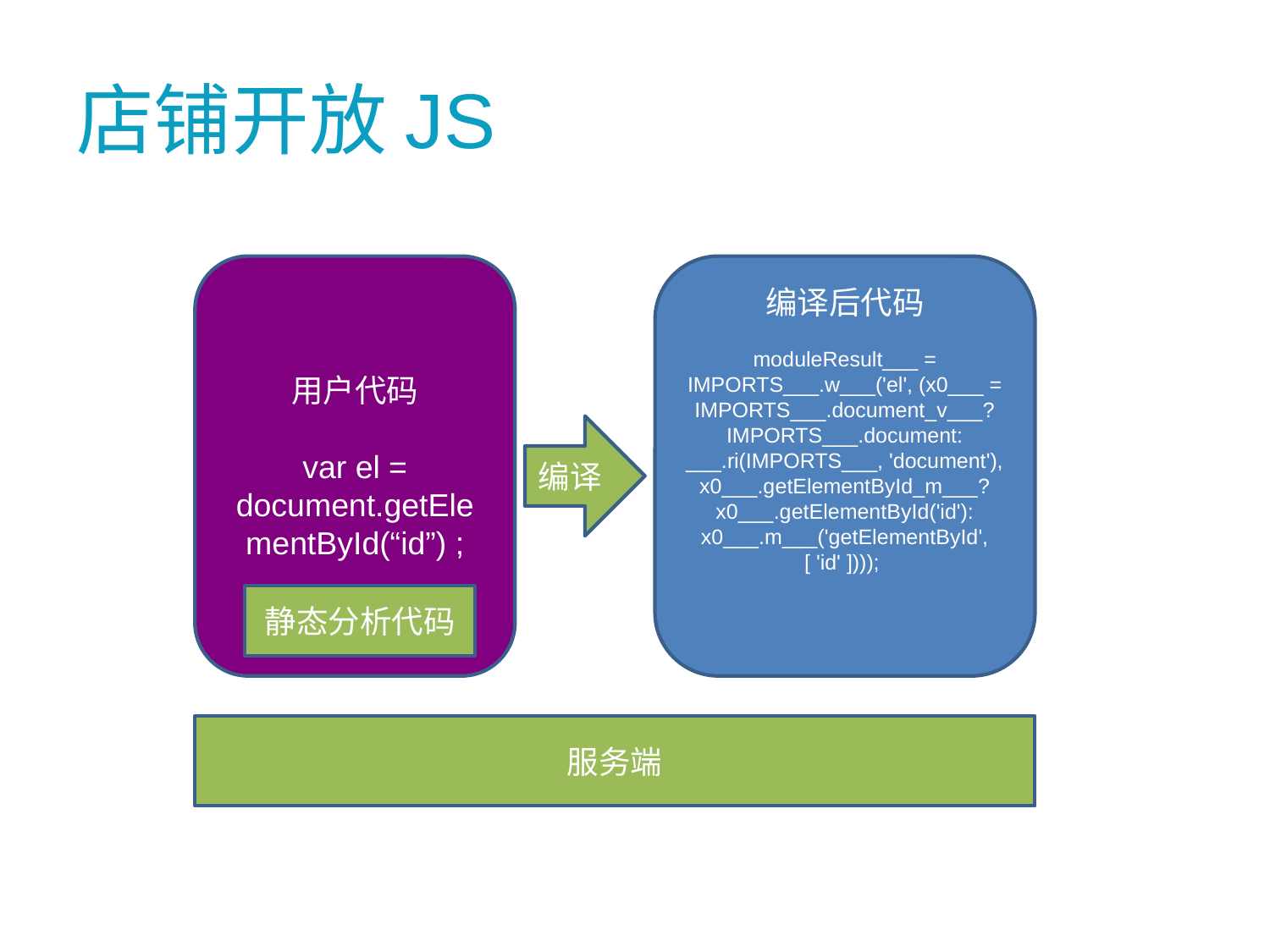

# 店铺开放JS
用户代码

var el = document.getElementById(“id”) ;
编译后代码

moduleResult___ = IMPORTS___.w___('el', (x0___ = IMPORTS___.document_v___? IMPORTS___.document: ___.ri(IMPORTS___, 'document'), x0___.getElementById_m___? x0___.getElementById('id'): x0___.m___('getElementById', [ 'id' ])));

编译
静态分析代码
服务端